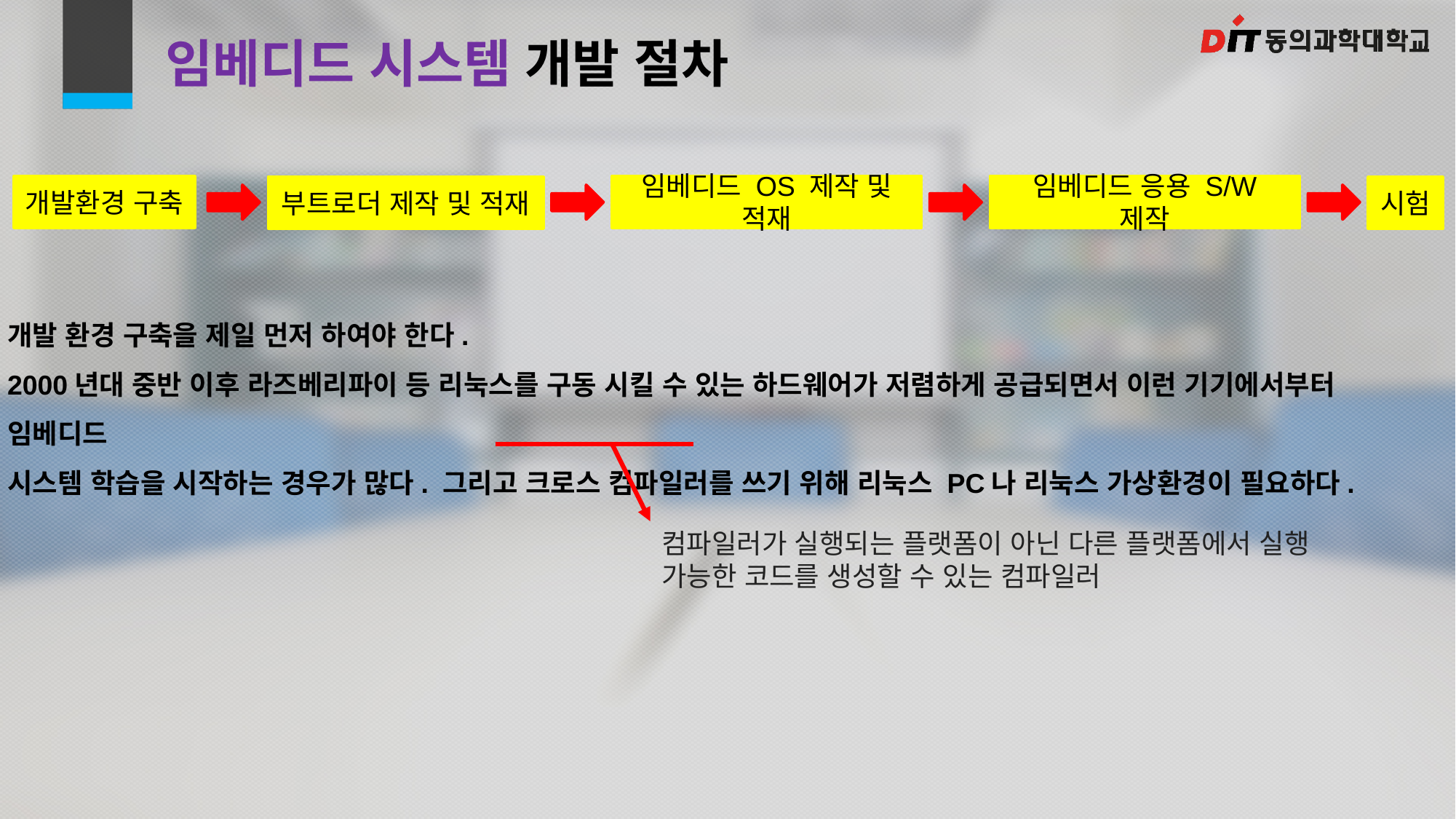

# 임베디드 시스템 개발 절차
개발환경 구축
임베디드 OS 제작 및 적재
임베디드 응용 S/W 제작
부트로더 제작 및 적재
시험

개발 환경 구축을 제일 먼저 하여야 한다.
2000년대 중반 이후 라즈베리파이 등 리눅스를 구동 시킬 수 있는 하드웨어가 저렴하게 공급되면서 이런 기기에서부터 임베디드
시스템 학습을 시작하는 경우가 많다. 그리고 크로스 컴파일러를 쓰기 위해 리눅스 PC나 리눅스 가상환경이 필요하다.
컴파일러가 실행되는 플랫폼이 아닌 다른 플랫폼에서 실행 가능한 코드를 생성할 수 있는 컴파일러